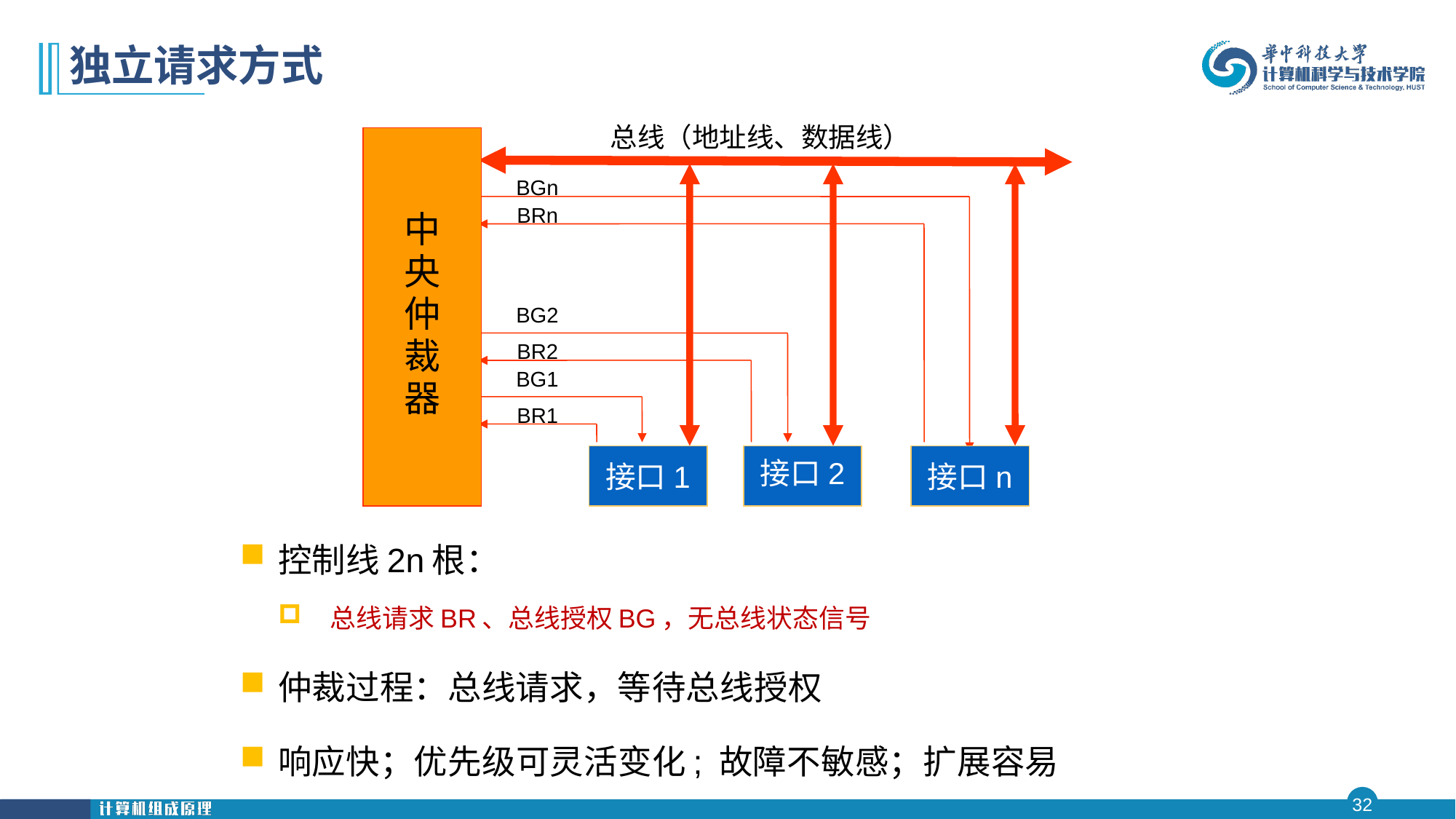

# 独立请求方式
总线（地址线、数据线）
中
央
仲
裁
器

BGn

BRn

BG2

BR2

BG1

BR1

接口1

接口2

接口n
控制线2n根：
总线请求BR、总线授权BG，无总线状态信号
仲裁过程：总线请求，等待总线授权
响应快；优先级可灵活变化; 故障不敏感；扩展容易